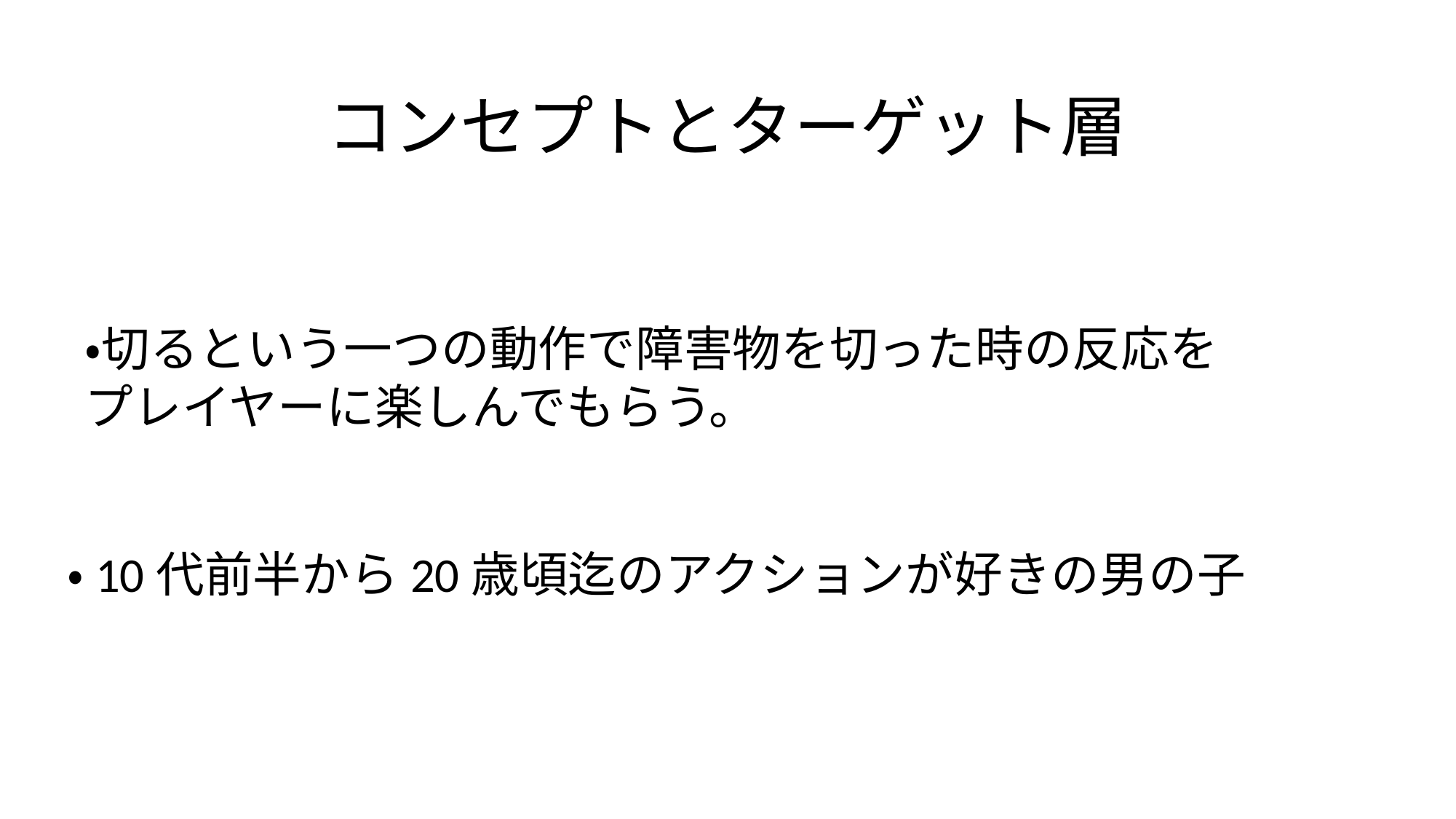

# コンセプトとターゲット層
・切るという一つの動作で障害物を切った時の反応を
プレイヤーに楽しんでもらう。
・10代前半から20歳頃迄のアクションが好きの男の子